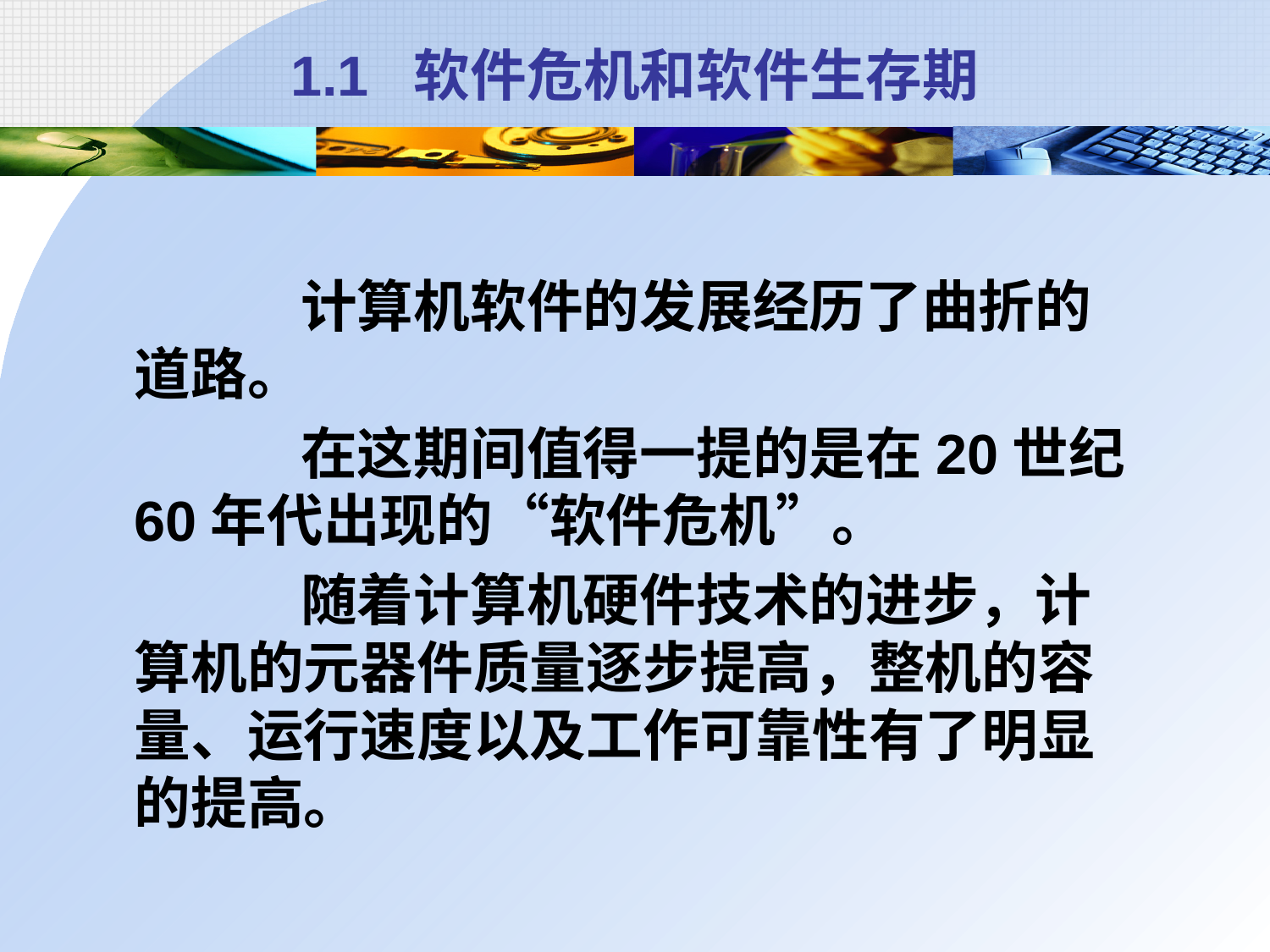

# 1.1  软件危机和软件生存期
		  计算机软件的发展经历了曲折的道路。
		  在这期间值得一提的是在20世纪60年代出现的“软件危机”。
		  随着计算机硬件技术的进步，计算机的元器件质量逐步提高，整机的容量、运行速度以及工作可靠性有了明显的提高。